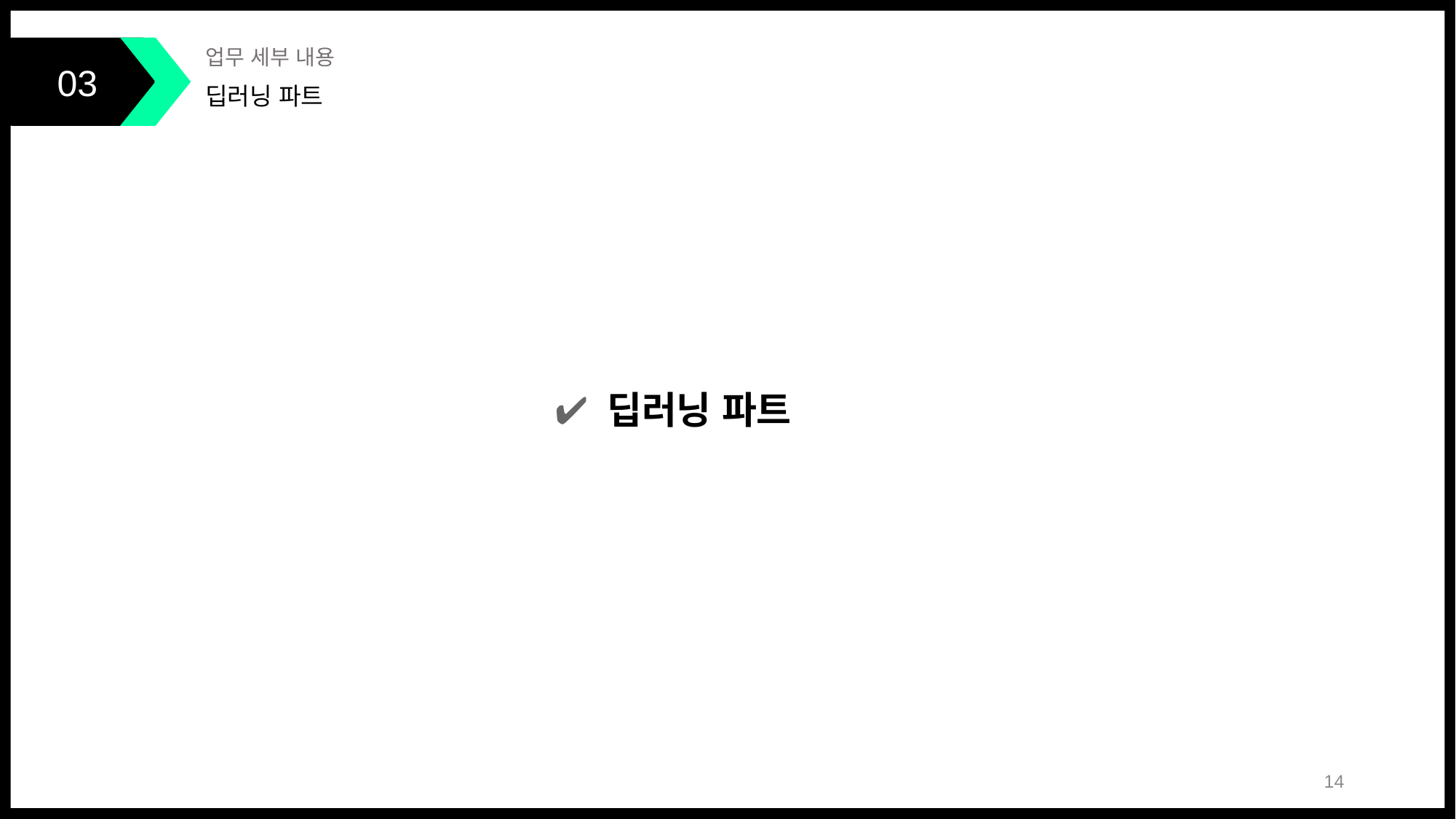

03
업무 세부 내용
딥러닝 파트
✔ 딥러닝 파트
14